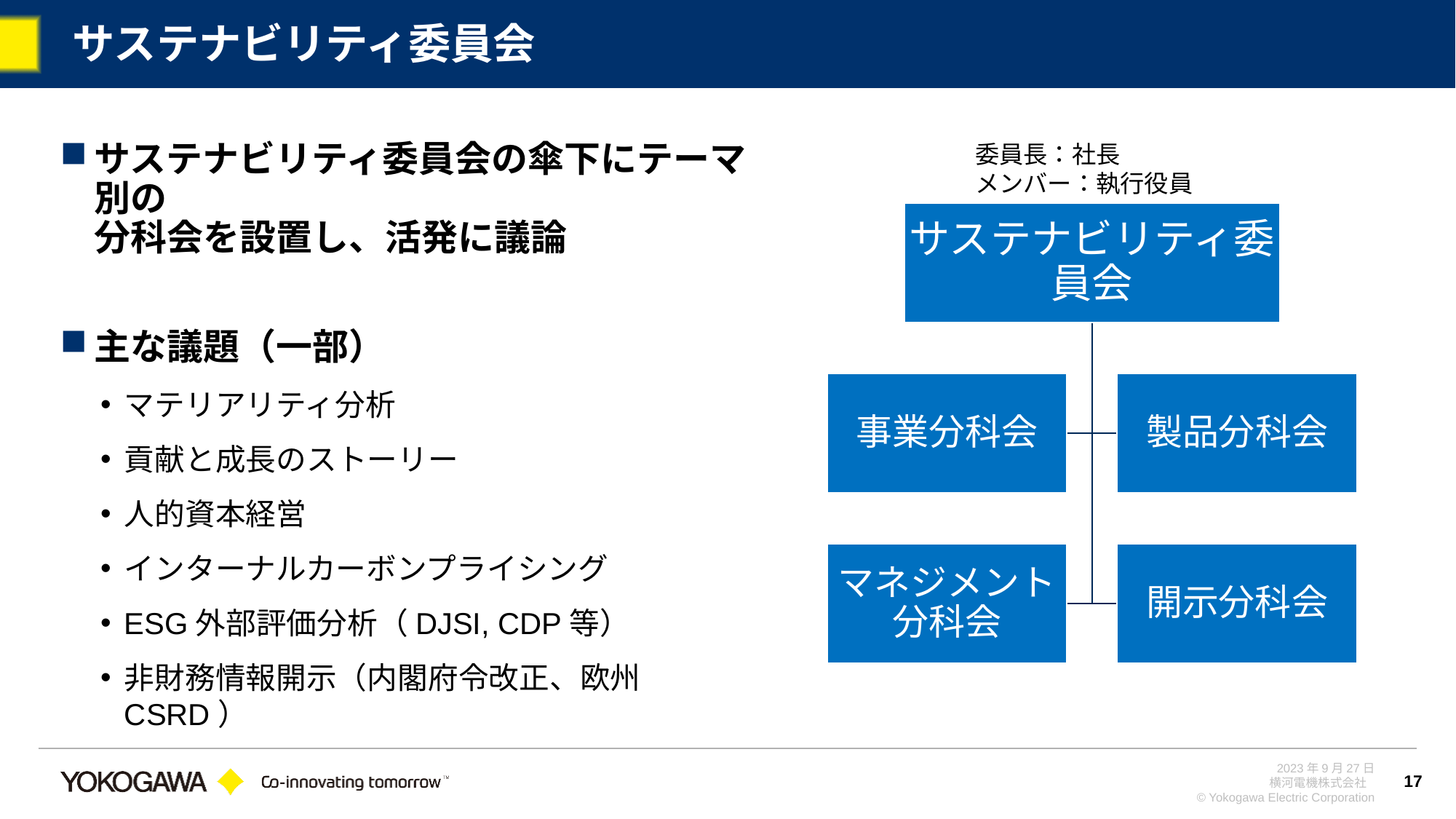

# サステナビリティ委員会
サステナビリティ委員会の傘下にテーマ別の
分科会を設置し、活発に議論

主な議題（一部）
マテリアリティ分析
貢献と成長のストーリー
人的資本経営
インターナルカーボンプライシング
ESG外部評価分析（DJSI, CDP等）
非財務情報開示（内閣府令改正、欧州CSRD）
委員長：社長
メンバー：執行役員
サステナビリティ委員会
事業分科会
製品分科会
マネジメント
分科会
開示分科会
17